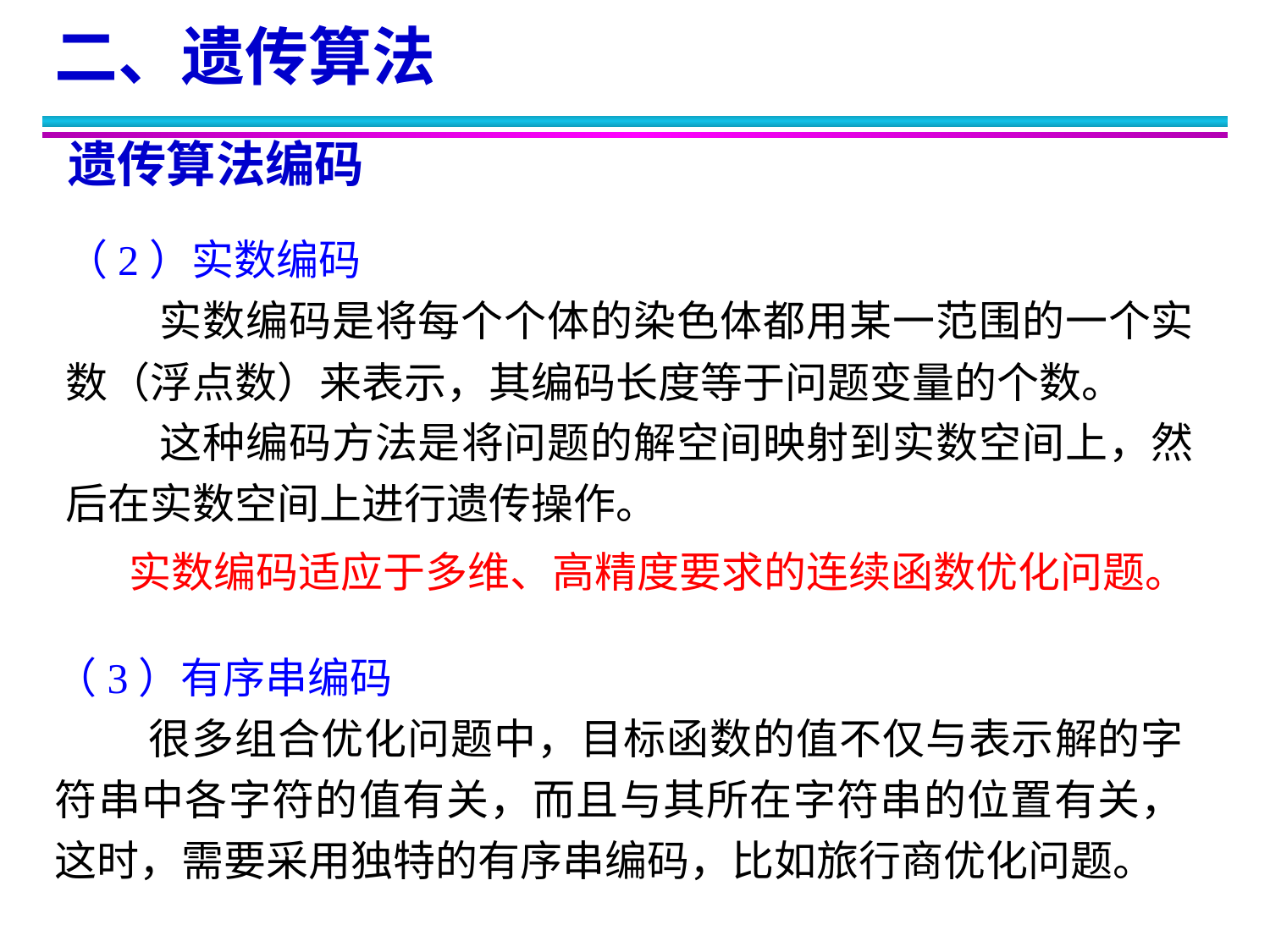

二、遗传算法
遗传算法编码
（2）实数编码
        实数编码是将每个个体的染色体都用某一范围的一个实数（浮点数）来表示，其编码长度等于问题变量的个数。
        这种编码方法是将问题的解空间映射到实数空间上，然后在实数空间上进行遗传操作。
实数编码适应于多维、高精度要求的连续函数优化问题。
（3）有序串编码
        很多组合优化问题中，目标函数的值不仅与表示解的字符串中各字符的值有关，而且与其所在字符串的位置有关，这时，需要采用独特的有序串编码，比如旅行商优化问题。